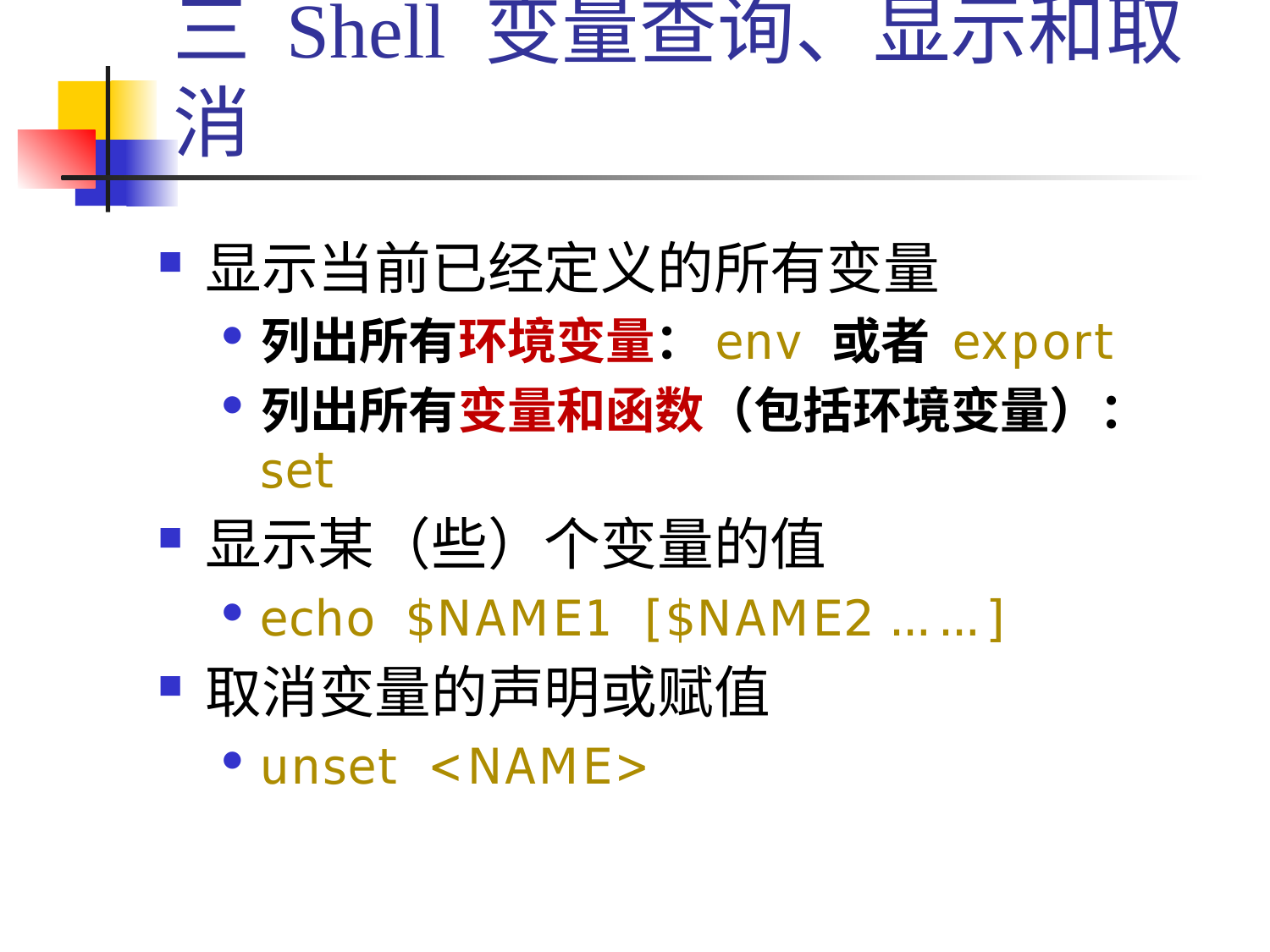

# 三 Shell 变量查询、显示和取消
显示当前已经定义的所有变量
列出所有环境变量：env 或者 export
列出所有变量和函数（包括环境变量）：set
显示某（些）个变量的值
echo  $NAME1  [$NAME2 ……]
取消变量的声明或赋值
unset  <NAME>